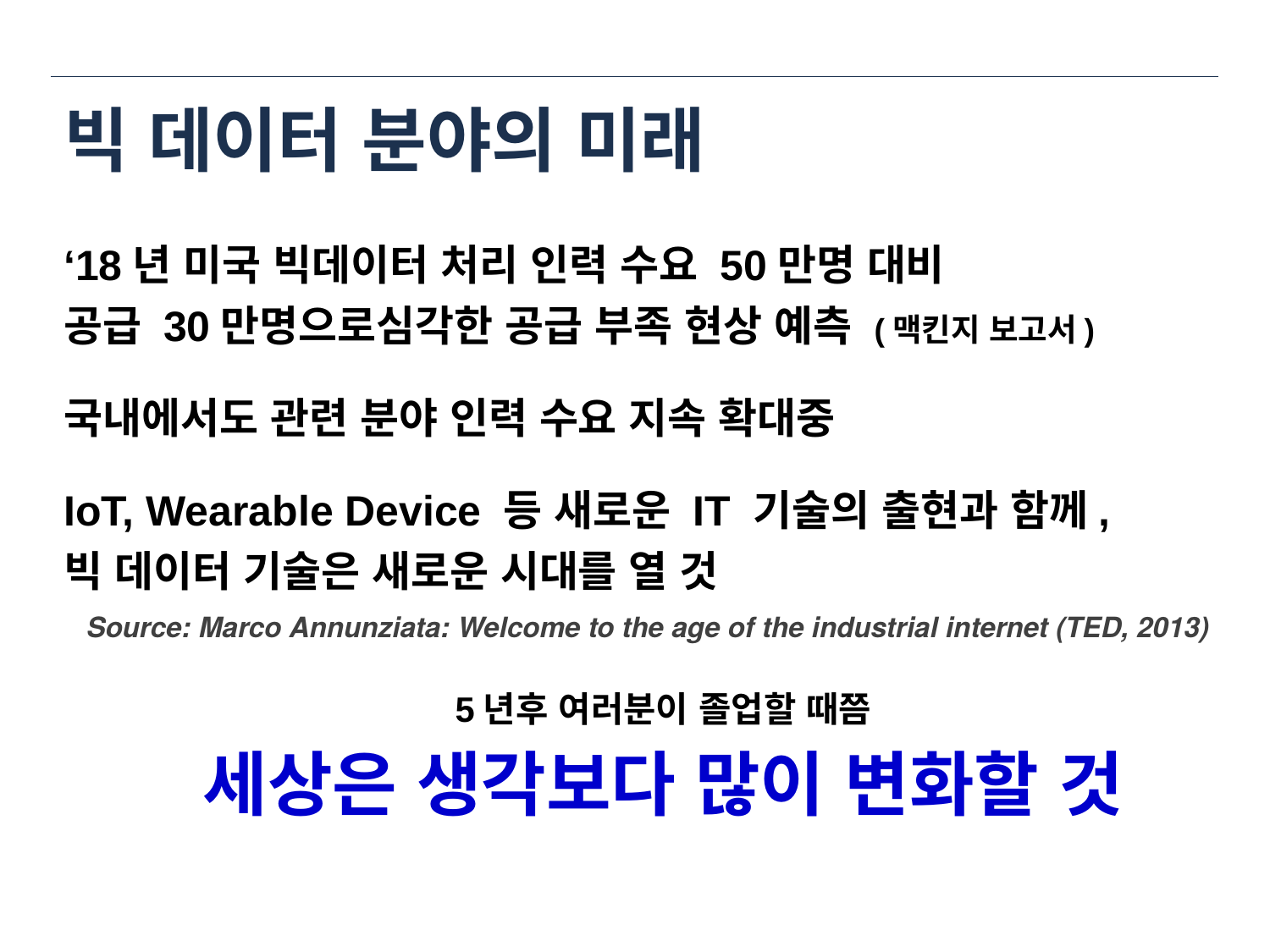

# 빅 데이터 분야의 미래
‘18년 미국 빅데이터 처리 인력 수요 50만명 대비
공급 30만명으로심각한 공급 부족 현상 예측 (맥킨지 보고서)
국내에서도 관련 분야 인력 수요 지속 확대중
IoT, Wearable Device 등 새로운 IT 기술의 출현과 함께,
빅 데이터 기술은 새로운 시대를 열 것
Source: Marco Annunziata: Welcome to the age of the industrial internet (TED, 2013)
5년후 여러분이 졸업할 때쯤
세상은 생각보다 많이 변화할 것